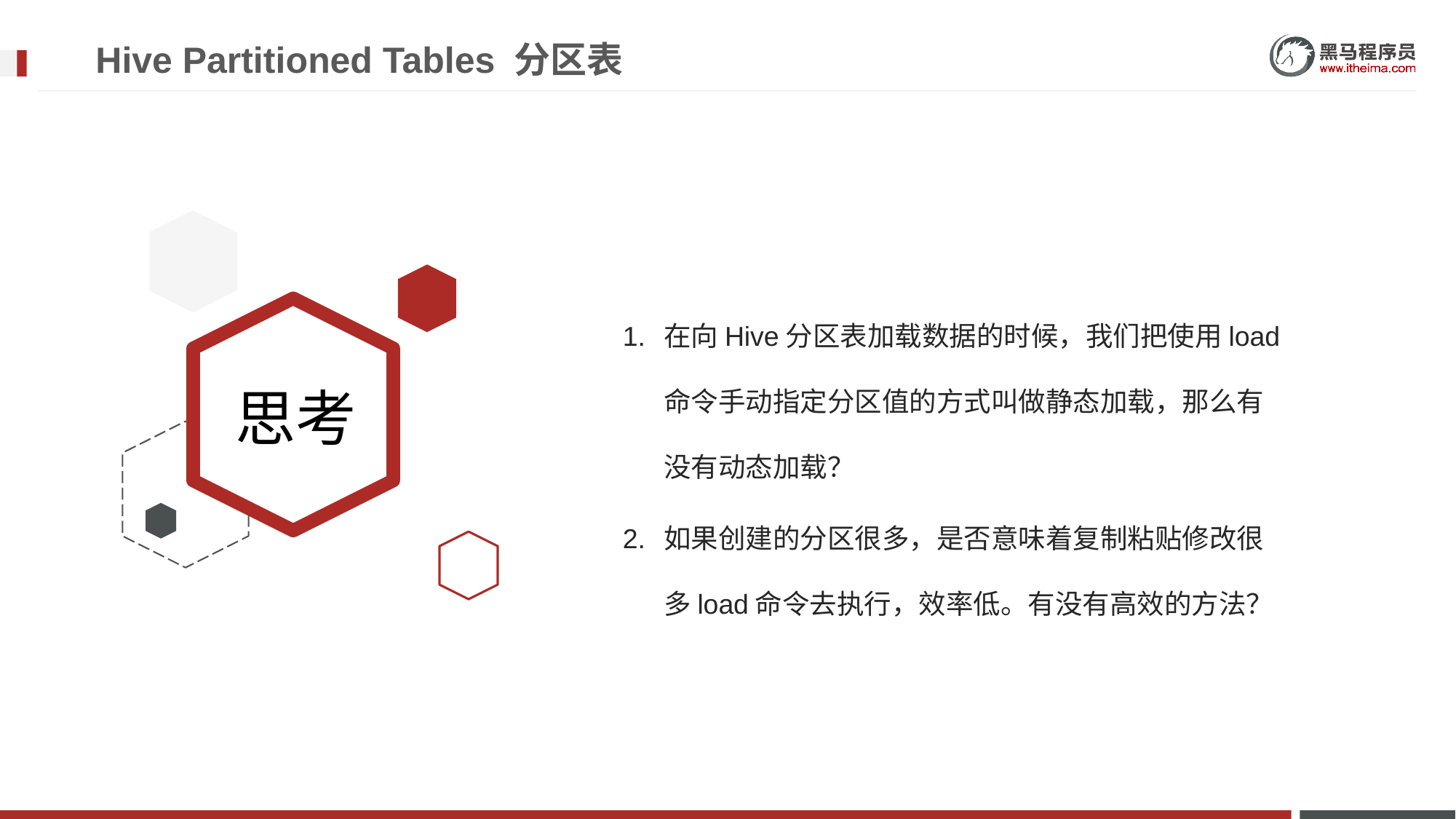

# Hive Partitioned Tables 分区表
在向Hive分区表加载数据的时候，我们把使用load命令手动指定分区值的方式叫做静态加载，那么有没有动态加载？
如果创建的分区很多，是否意味着复制粘贴修改很多load命令去执行，效率低。有没有高效的方法？